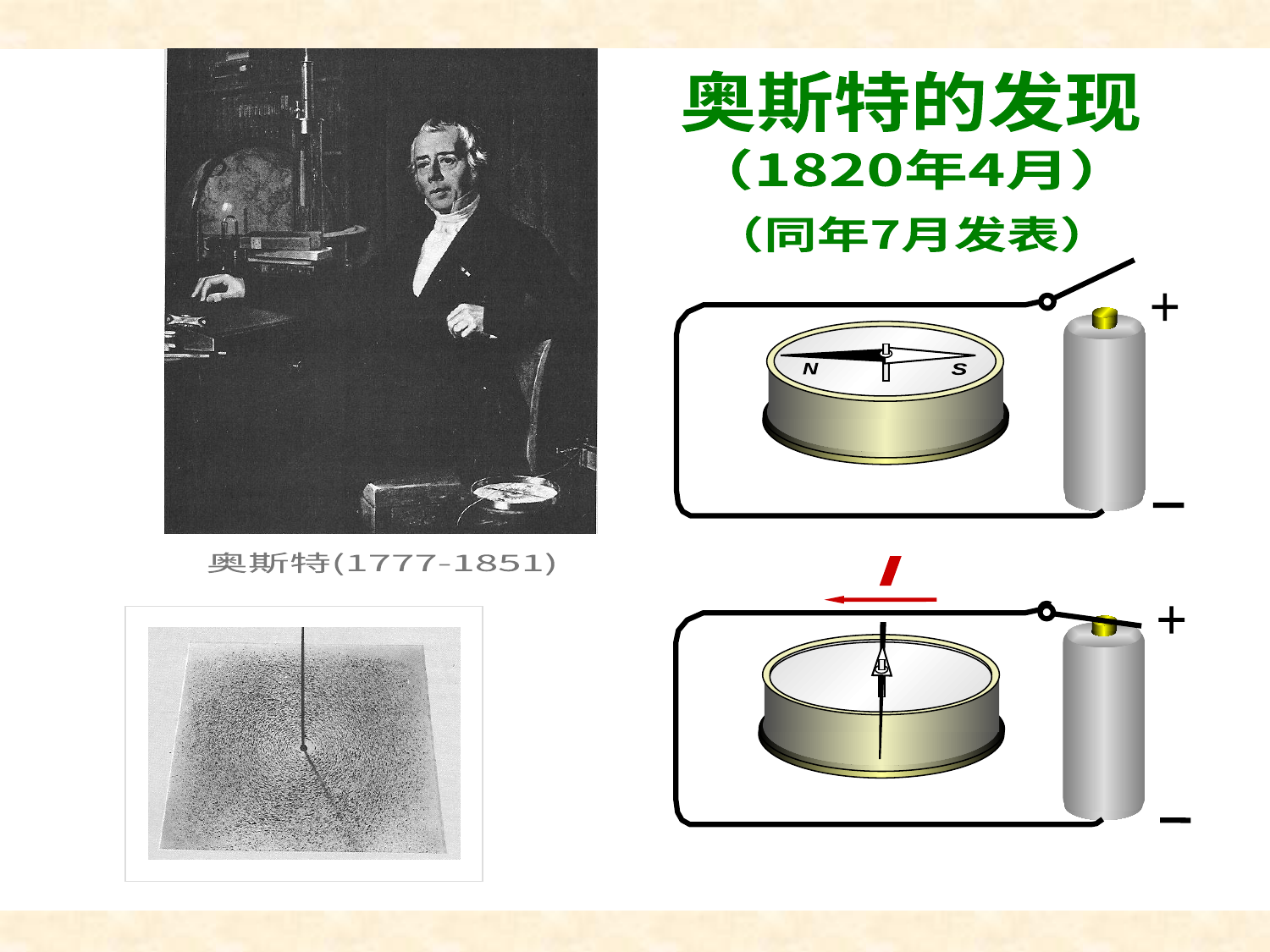

奥斯特实验

奥斯特的发现
（1820年4月）
（同年7月发表）

+

N
S

奥斯特(1777-1851)
I

+

S
N